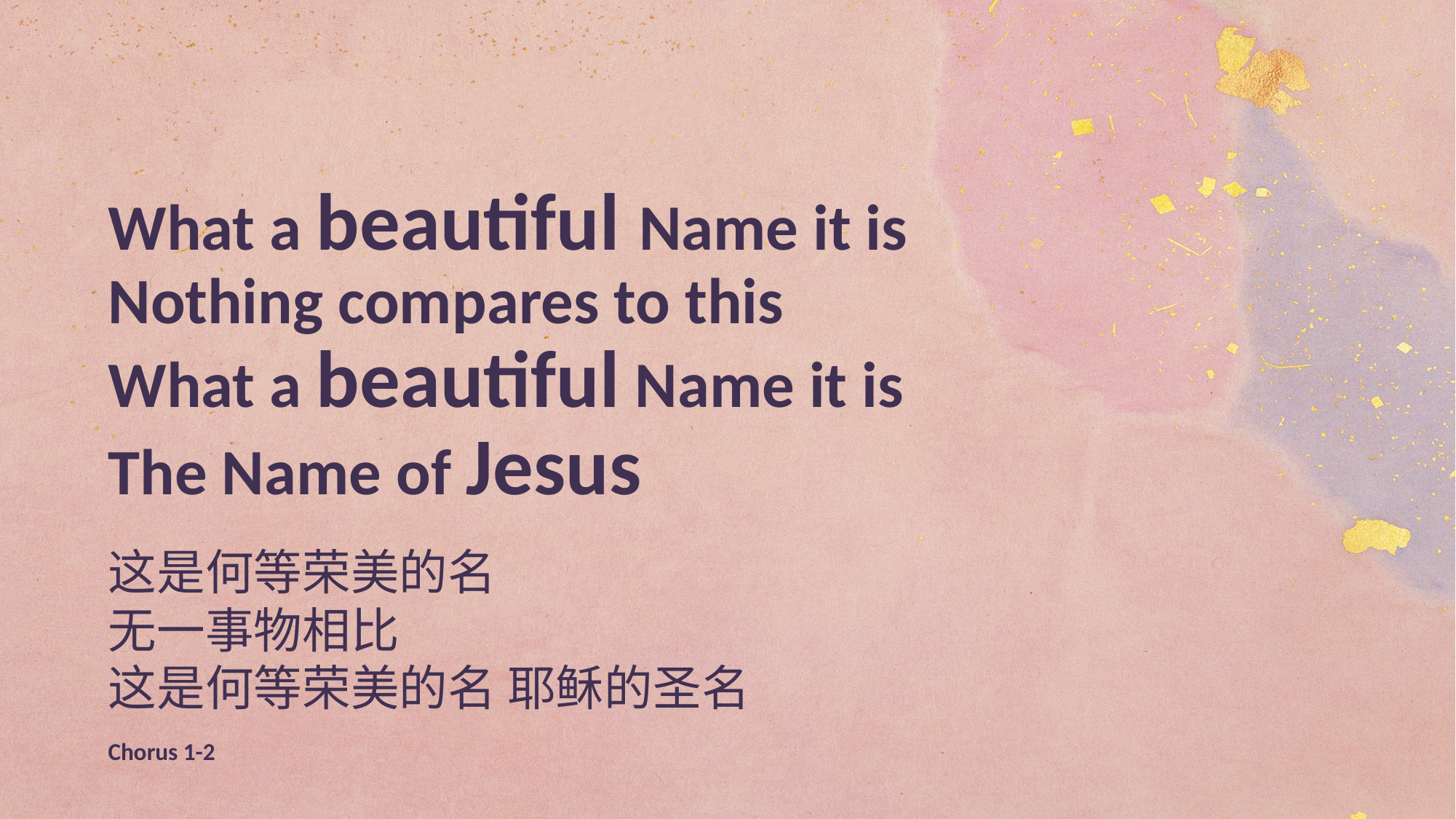

What a beautiful Name it is
Nothing compares to this
What a beautiful Name it is
The Name of Jesus

这是何等荣美的名
无一事物相比
这是何等荣美的名 耶稣的圣名
Chorus 1-2